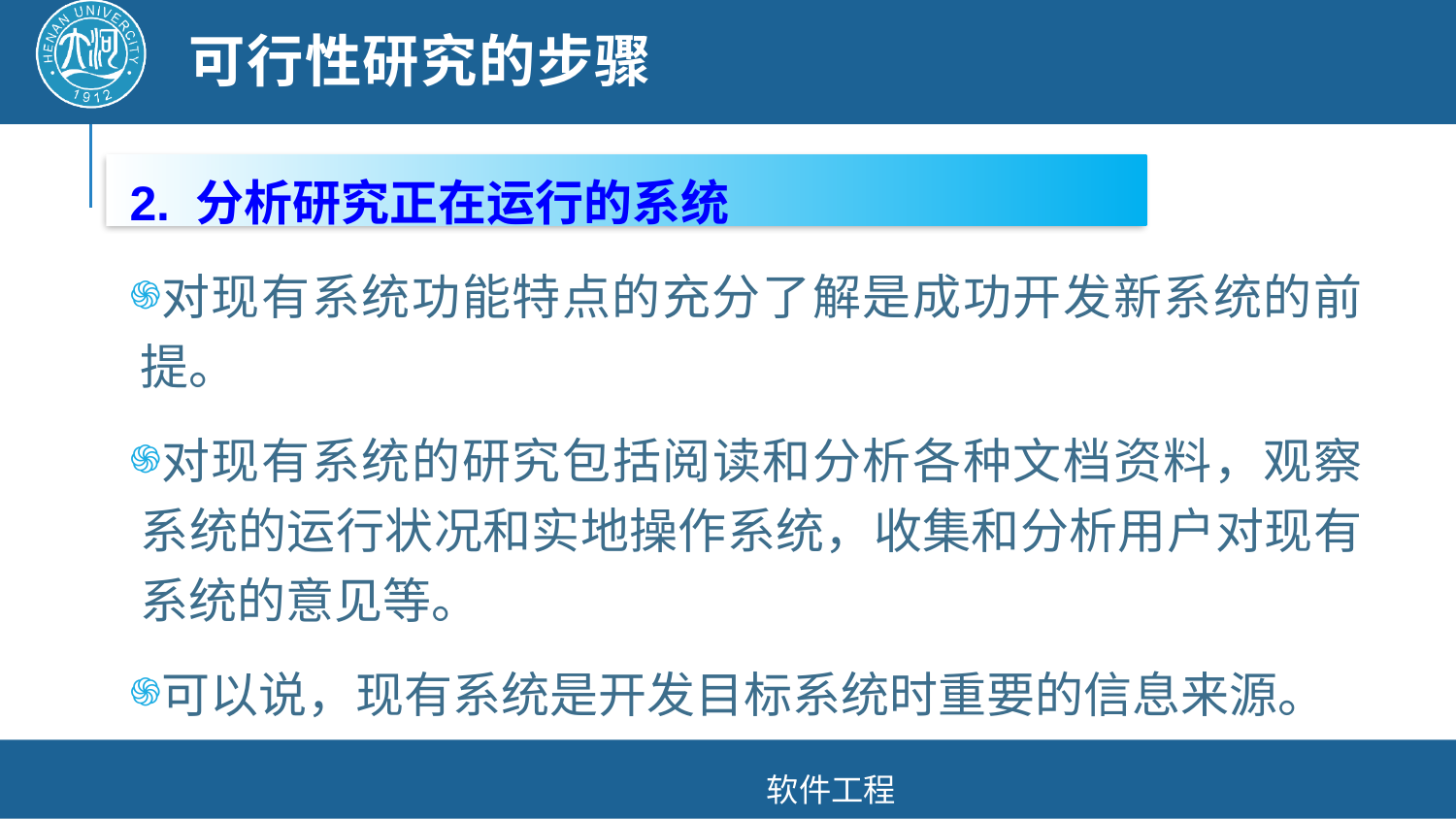

# 可行性研究的步骤
2. 分析研究正在运行的系统
对现有系统功能特点的充分了解是成功开发新系统的前提。
对现有系统的研究包括阅读和分析各种文档资料，观察系统的运行状况和实地操作系统，收集和分析用户对现有系统的意见等。
可以说，现有系统是开发目标系统时重要的信息来源。

软件工程
28